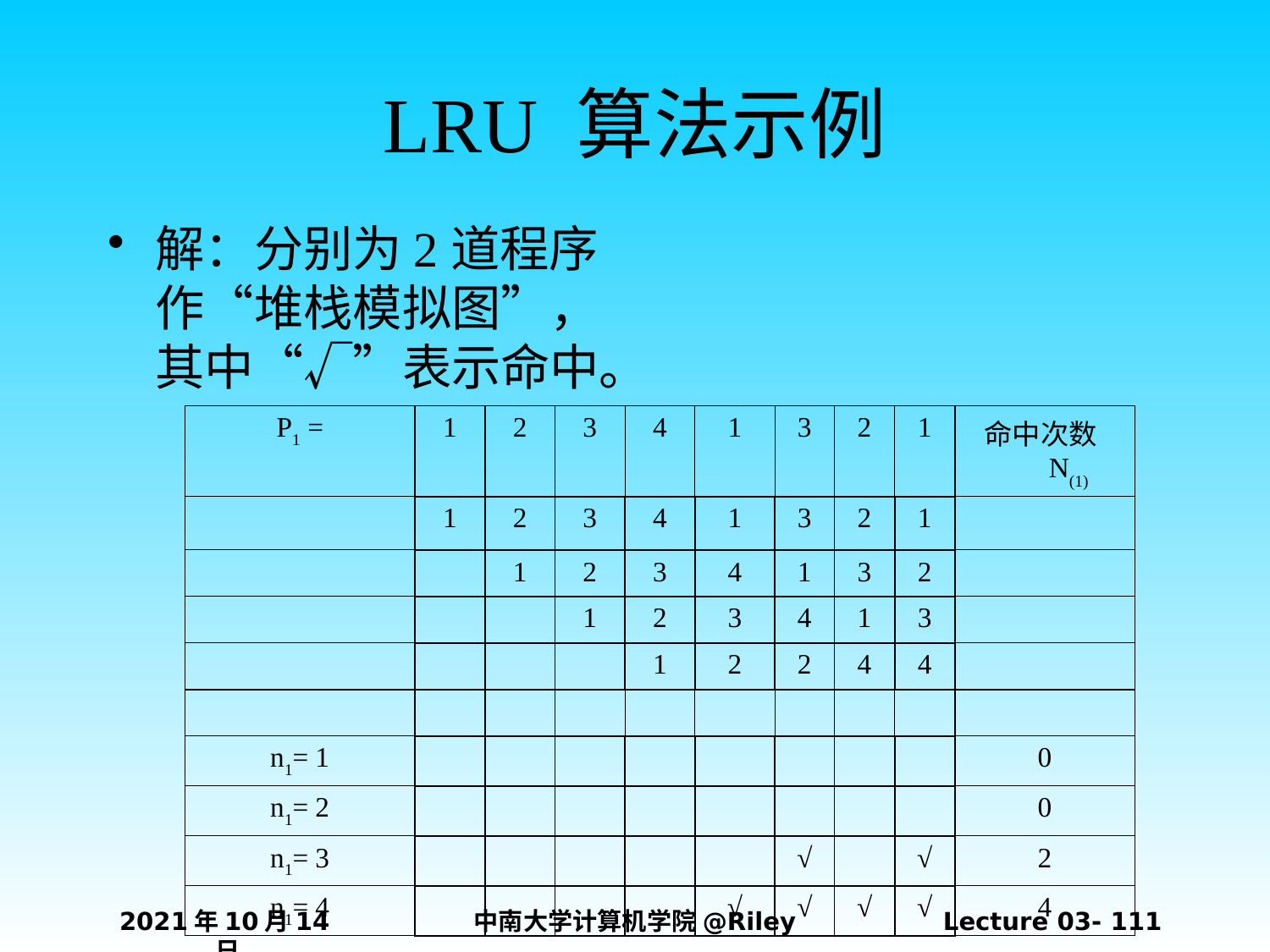

# LRU 算法示例
解：分别为2道程序作“堆栈模拟图”，其中“√”表示命中。
| P1 = | 1 | 2 | 3 | 4 | 1 | 3 | 2 | 1 | 命中次数N(1) |
| --- | --- | --- | --- | --- | --- | --- | --- | --- | --- |
|  | 1 | 2 | 3 | 4 | 1 | 3 | 2 | 1 |  |
|  |  | 1 | 2 | 3 | 4 | 1 | 3 | 2 |  |
|  |  |  | 1 | 2 | 3 | 4 | 1 | 3 |  |
|  |  |  |  | 1 | 2 | 2 | 4 | 4 |  |
|  |  |  |  |  |  |  |  |  |  |
| n1= 1 |  |  |  |  |  |  |  |  | 0 |
| n1= 2 |  |  |  |  |  |  |  |  | 0 |
| n1= 3 |  |  |  |  |  | √ |  | √ | 2 |
| n1= 4 |  |  |  |  | √ | √ | √ | √ | 4 |
2021年10月14日
中南大学计算机学院@Riley
Lecture 03- 111